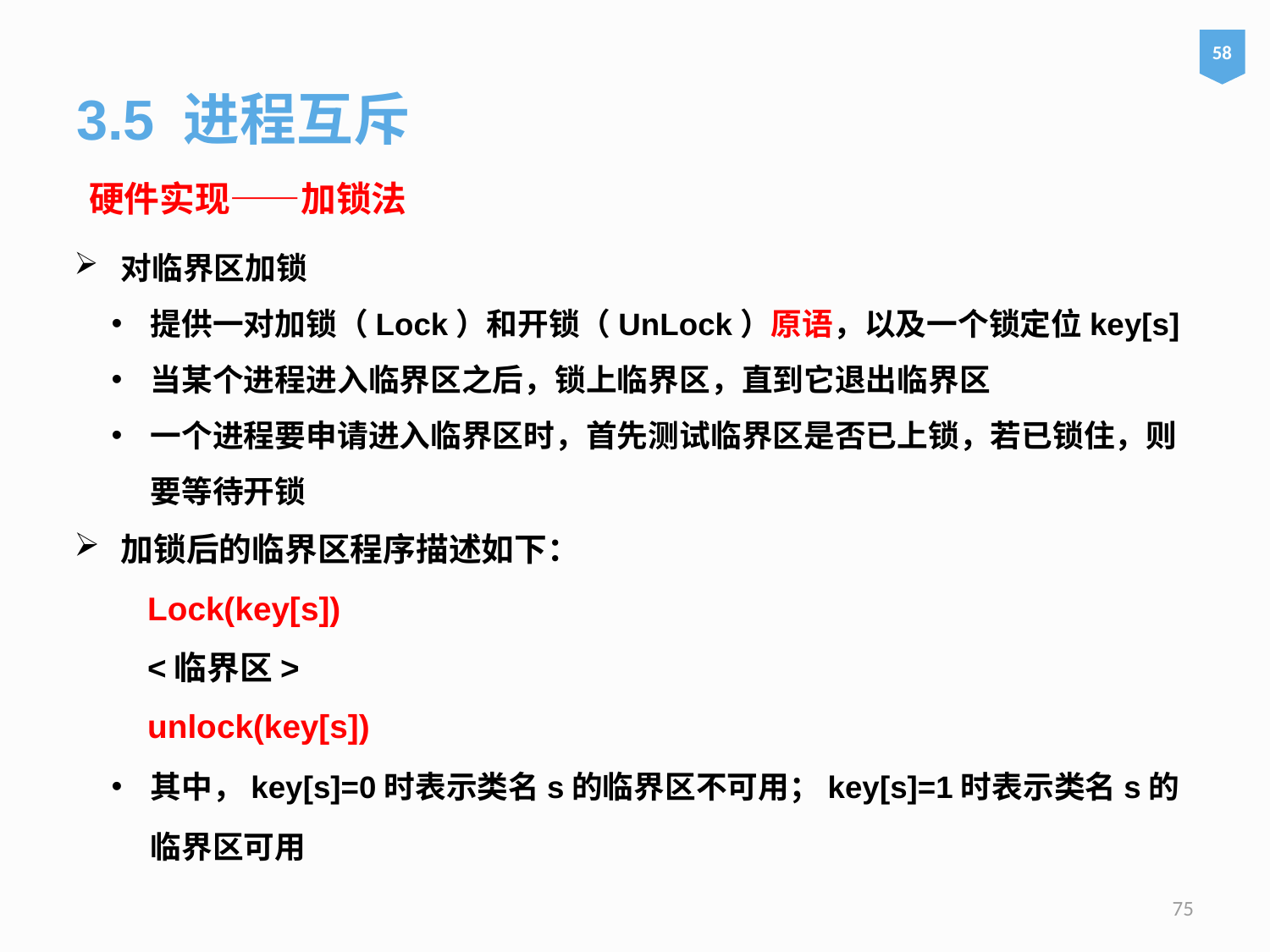

58
3.5 进程互斥
硬件实现——加锁法

对临界区加锁
提供一对加锁（Lock）和开锁（UnLock）原语，以及一个锁定位key[s]
当某个进程进入临界区之后，锁上临界区，直到它退出临界区
一个进程要申请进入临界区时，首先测试临界区是否已上锁，若已锁住，则要等待开锁
加锁后的临界区程序描述如下：
　　Lock(key[s])
　　<临界区>
　　unlock(key[s])
其中，key[s]=0时表示类名s的临界区不可用；key[s]=1时表示类名s的临界区可用

75